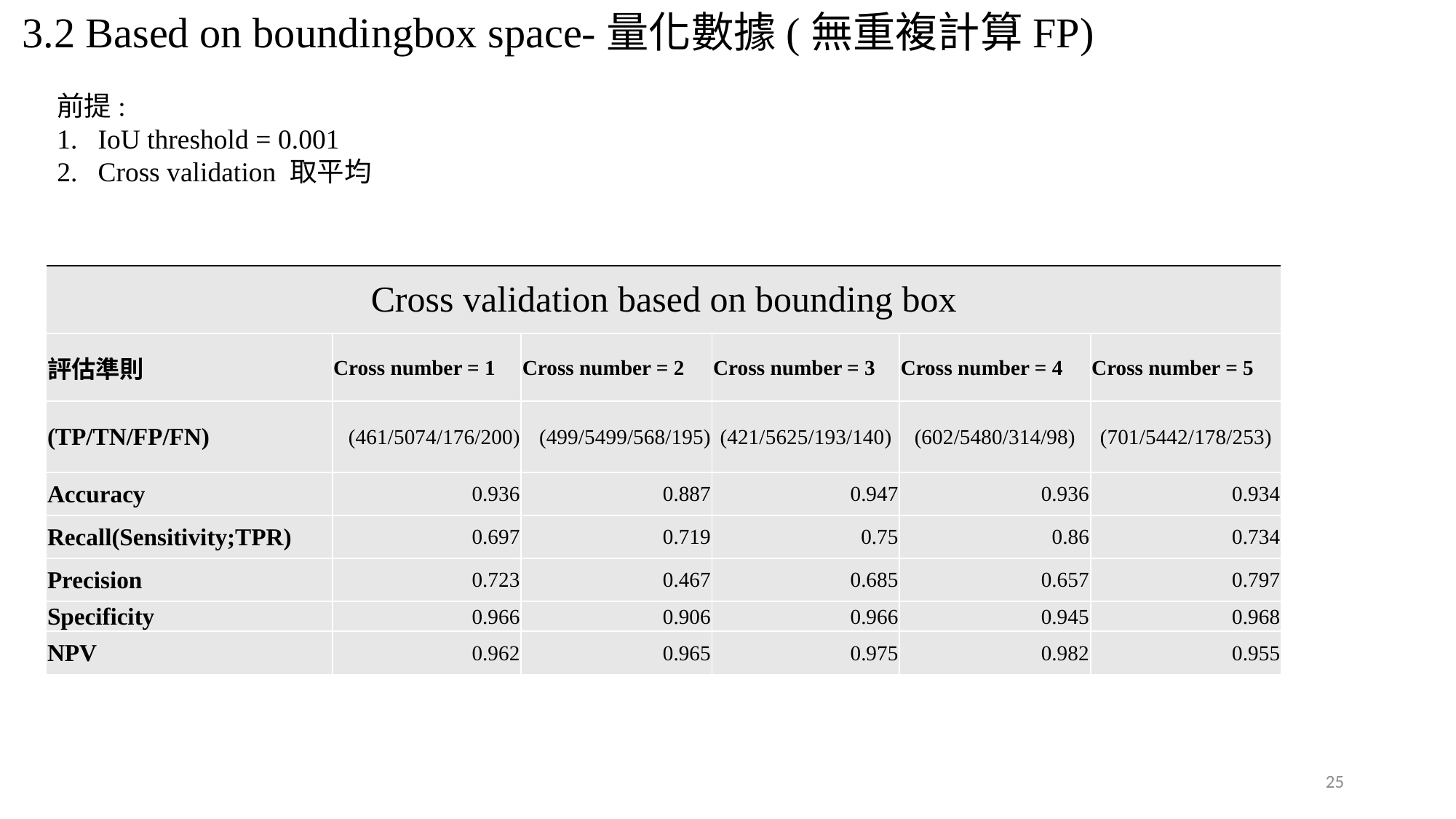

3.2 Based on boundingbox space-量化數據(無重複計算FP)
前提:
IoU threshold = 0.001
Cross validation 取平均
| Cross validation based on bounding box |  |  |  |  |  |
| --- | --- | --- | --- | --- | --- |
| 評估準則 | Cross number = 1 | Cross number = 2 | Cross number = 3 | Cross number = 4 | Cross number = 5 |
| (TP/TN/FP/FN) | (461/5074/176/200) | (499/5499/568/195) | (421/5625/193/140) | (602/5480/314/98) | (701/5442/178/253) |
| Accuracy | 0.936 | 0.887 | 0.947 | 0.936 | 0.934 |
| Recall(Sensitivity;TPR) | 0.697 | 0.719 | 0.75 | 0.86 | 0.734 |
| Precision | 0.723 | 0.467 | 0.685 | 0.657 | 0.797 |
| Specificity | 0.966 | 0.906 | 0.966 | 0.945 | 0.968 |
| NPV | 0.962 | 0.965 | 0.975 | 0.982 | 0.955 |
25